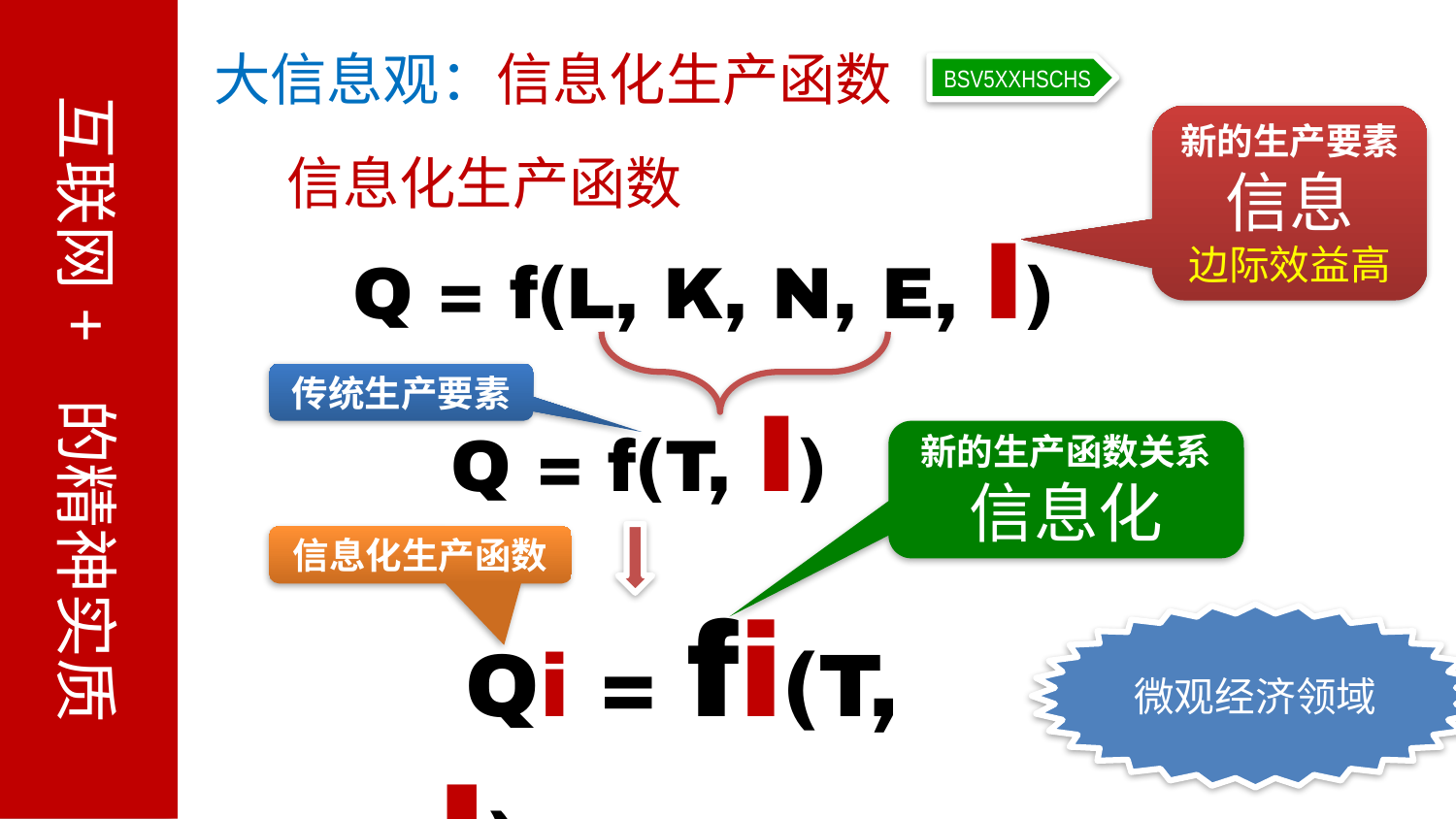

互联网+ 的精神实质
大信息观：信息化生产函数
BSV5XXHSCHS
新的生产要素
信息
边际效益高
信息化生产函数
Q = f(L, K, N, E, I)

传统生产要素
Q = f(T, I)
新的生产函数关系
信息化

 Qi = fi(T, I)
信息化生产函数
微观经济领域